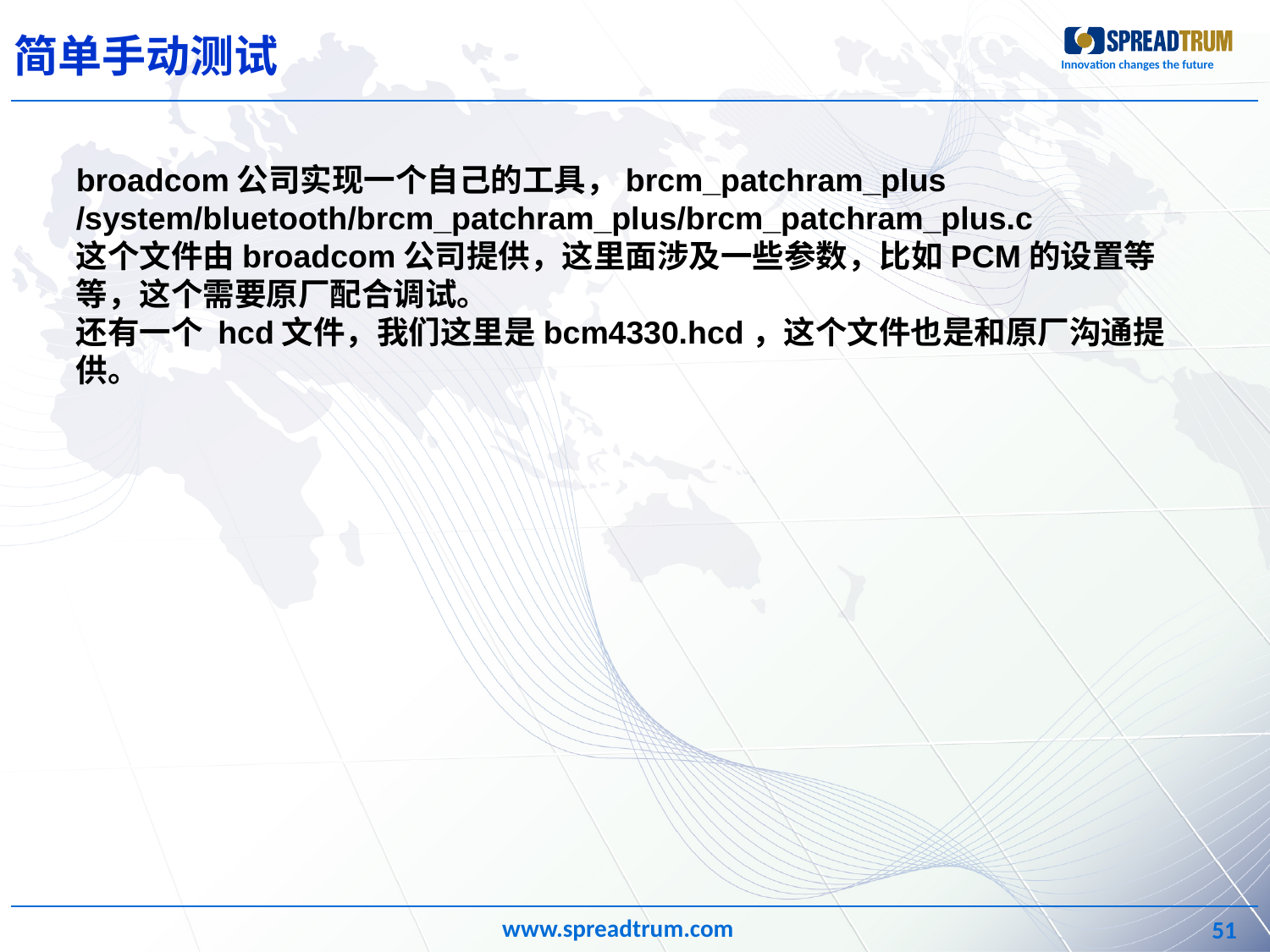

简单手动测试
broadcom公司实现一个自己的工具，brcm_patchram_plus
/system/bluetooth/brcm_patchram_plus/brcm_patchram_plus.c
这个文件由broadcom公司提供，这里面涉及一些参数，比如PCM的设置等等，这个需要原厂配合调试。
还有一个 hcd文件，我们这里是bcm4330.hcd，这个文件也是和原厂沟通提供。